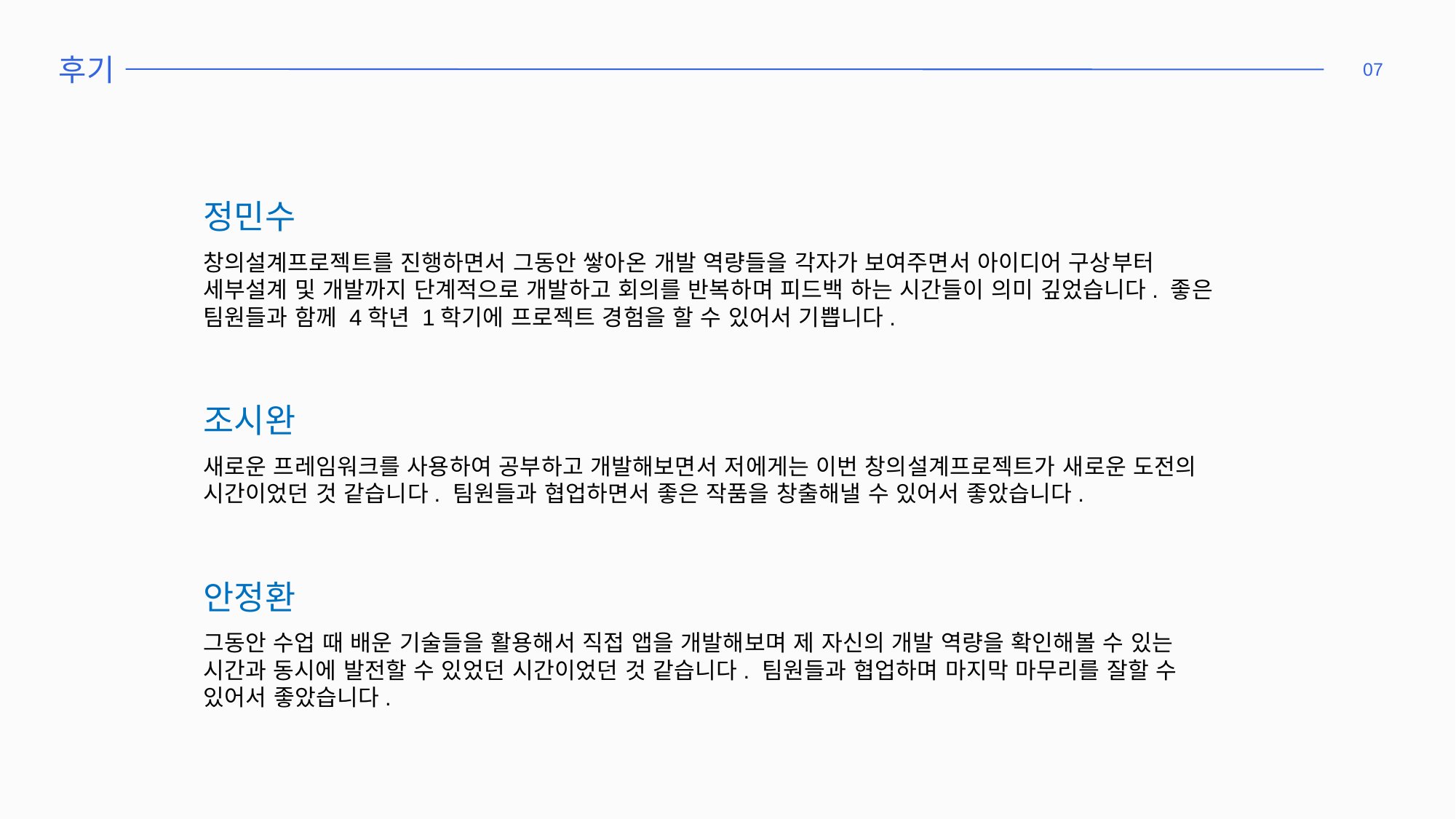

후기
07
정민수
창의설계프로젝트를 진행하면서 그동안 쌓아온 개발 역량들을 각자가 보여주면서 아이디어 구상부터 세부설계 및 개발까지 단계적으로 개발하고 회의를 반복하며 피드백 하는 시간들이 의미 깊었습니다. 좋은 팀원들과 함께 4학년 1학기에 프로젝트 경험을 할 수 있어서 기쁩니다.

조시완
새로운 프레임워크를 사용하여 공부하고 개발해보면서 저에게는 이번 창의설계프로젝트가 새로운 도전의 시간이었던 것 같습니다. 팀원들과 협업하면서 좋은 작품을 창출해낼 수 있어서 좋았습니다.

안정환
그동안 수업 때 배운 기술들을 활용해서 직접 앱을 개발해보며 제 자신의 개발 역량을 확인해볼 수 있는 시간과 동시에 발전할 수 있었던 시간이었던 것 같습니다. 팀원들과 협업하며 마지막 마무리를 잘할 수 있어서 좋았습니다.